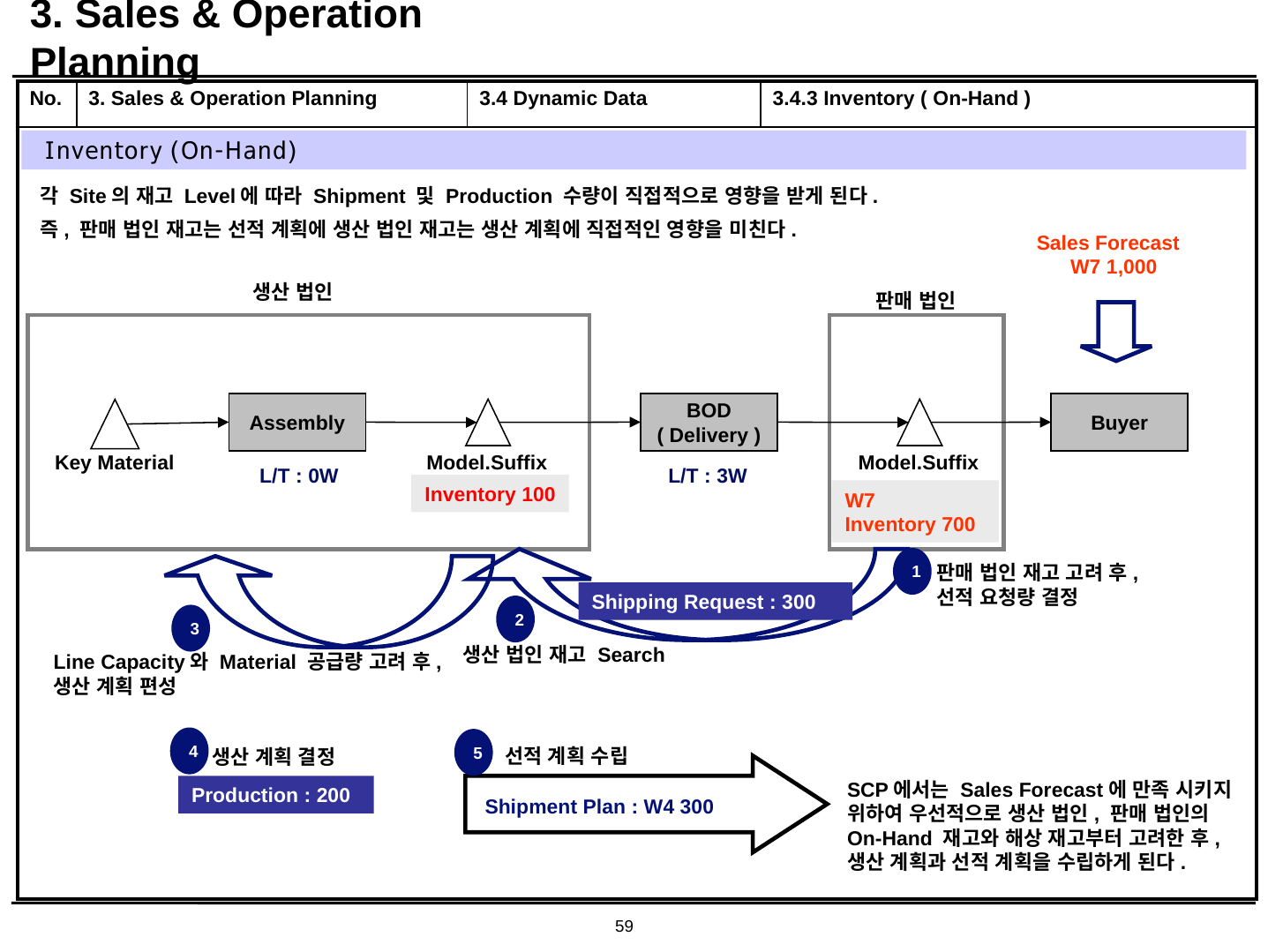

# 3. Sales & Operation Planning
| No. | 3. Sales & Operation Planning | 3.4 Dynamic Data | 3.4.3 Inventory ( On-Hand ) |
| --- | --- | --- | --- |
|  |  |  |  |
Inventory (On-Hand)
각 Site의 재고 Level에 따라 Shipment 및 Production 수량이 직접적으로 영향을 받게 된다.
즉, 판매 법인 재고는 선적 계획에 생산 법인 재고는 생산 계획에 직접적인 영향을 미친다.
Sales Forecast
W7 1,000
생산 법인
판매 법인

Assembly
BOD
( Delivery )
Buyer

Key Material
Model.Suffix
Model.Suffix
L/T : 0W
L/T : 3W
Inventory 100
W7
Inventory 700

1
판매 법인 재고 고려 후,    선적 요청량 결정

Shipping Request : 300
2
3
생산 법인 재고 Search
Line Capacity와 Material 공급량 고려 후,
생산 계획 편성
4
5
선적 계획 수립
생산 계획 결정

SCP에서는 Sales Forecast에 만족 시키지  위하여 우선적으로 생산 법인, 판매 법인의     On-Hand 재고와 해상 재고부터 고려한 후, 생산 계획과 선적 계획을 수립하게 된다.
Production : 200
Shipment Plan : W4 300
59